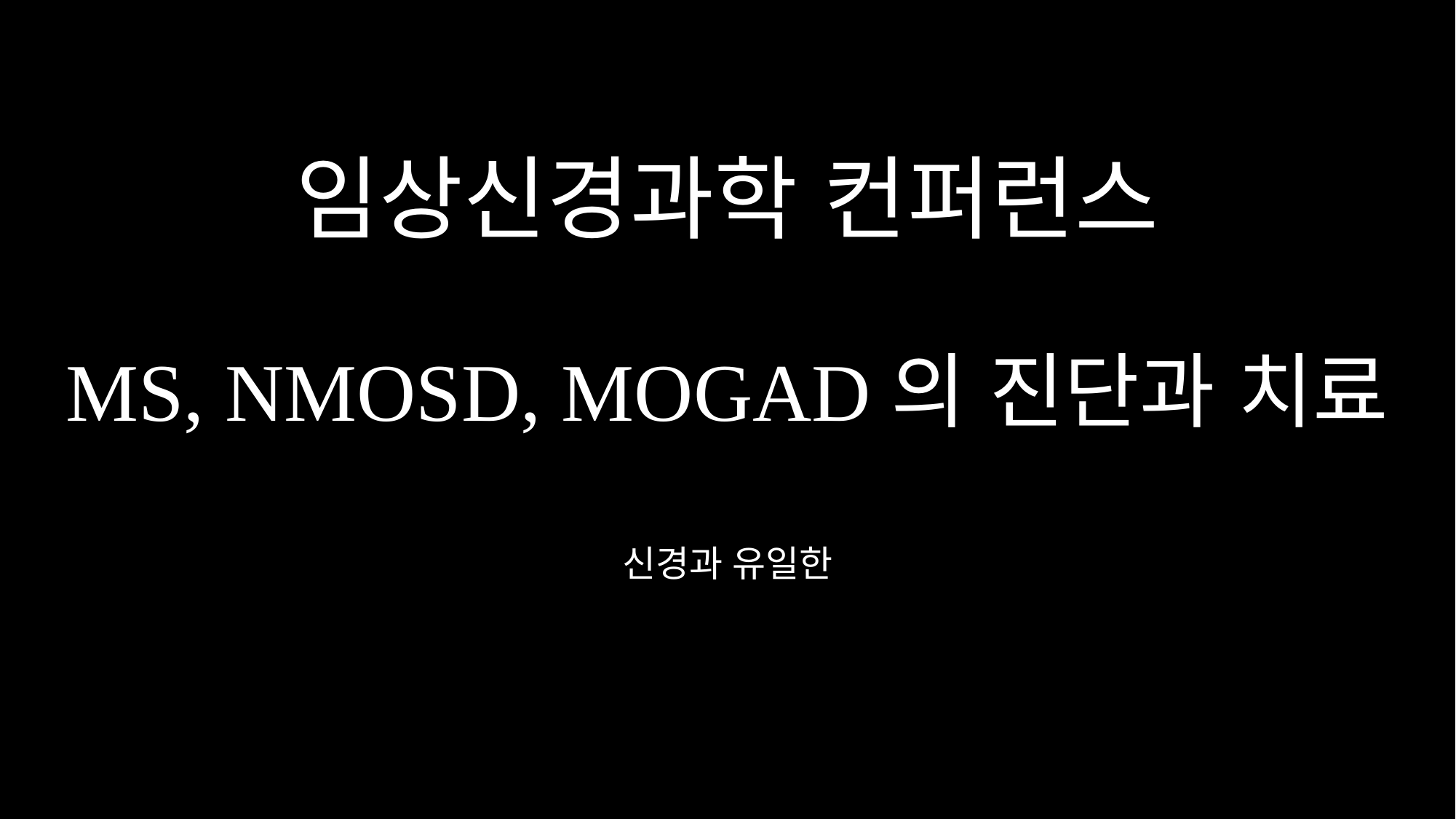

# 임상신경과학 컨퍼런스 MS, NMOSD, MOGAD의 진단과 치료
신경과 유일한